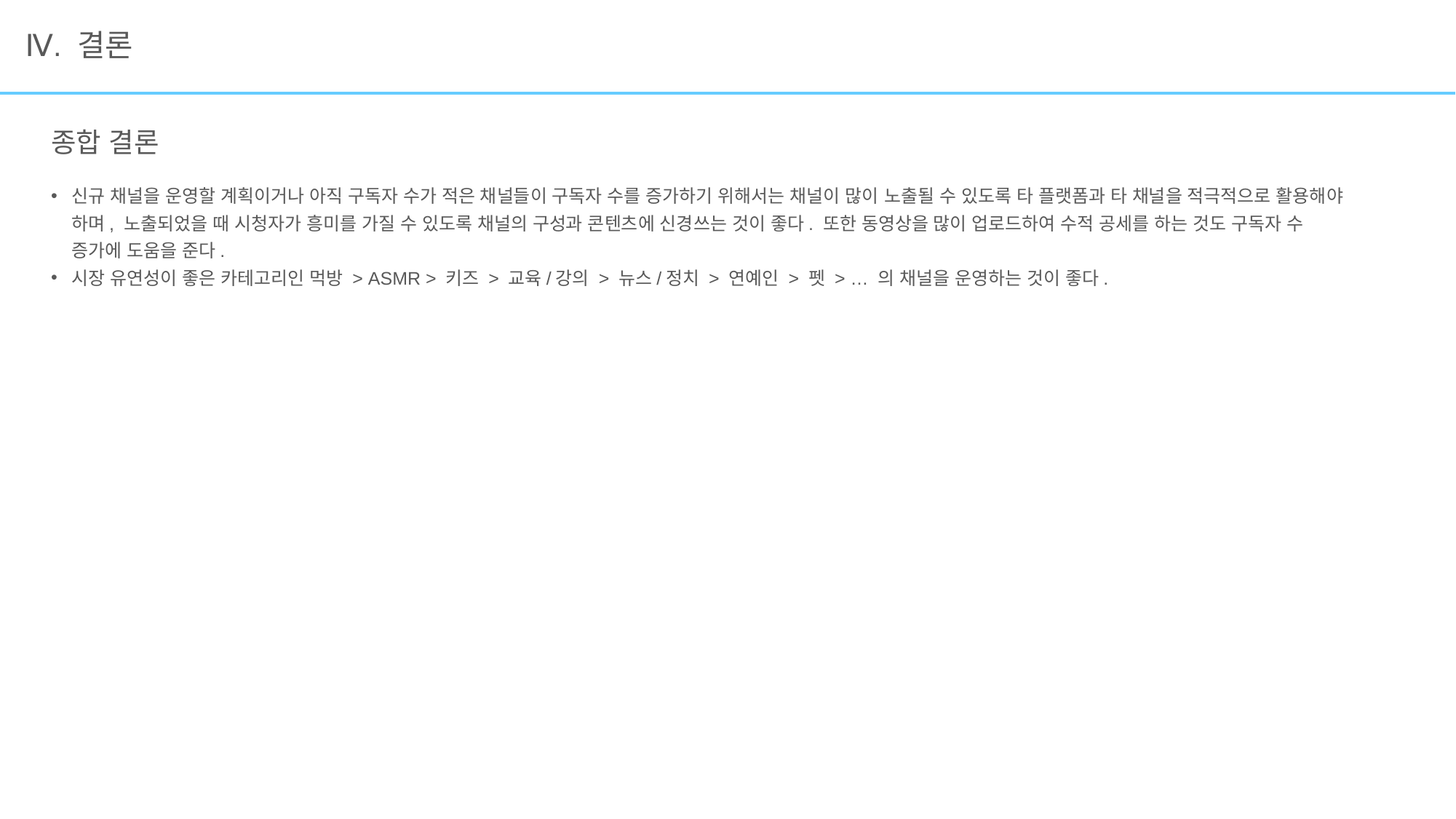

# Ⅳ. 결론
종합 결론
신규 채널을 운영할 계획이거나 아직 구독자 수가 적은 채널들이 구독자 수를 증가하기 위해서는 채널이 많이 노출될 수 있도록 타 플랫폼과 타 채널을 적극적으로 활용해야 하며, 노출되었을 때 시청자가 흥미를 가질 수 있도록 채널의 구성과 콘텐츠에 신경쓰는 것이 좋다. 또한 동영상을 많이 업로드하여 수적 공세를 하는 것도 구독자 수 증가에 도움을 준다.
시장 유연성이 좋은 카테고리인 먹방 > ASMR > 키즈 > 교육/강의 > 뉴스/정치 > 연예인 > 펫 > … 의 채널을 운영하는 것이 좋다.